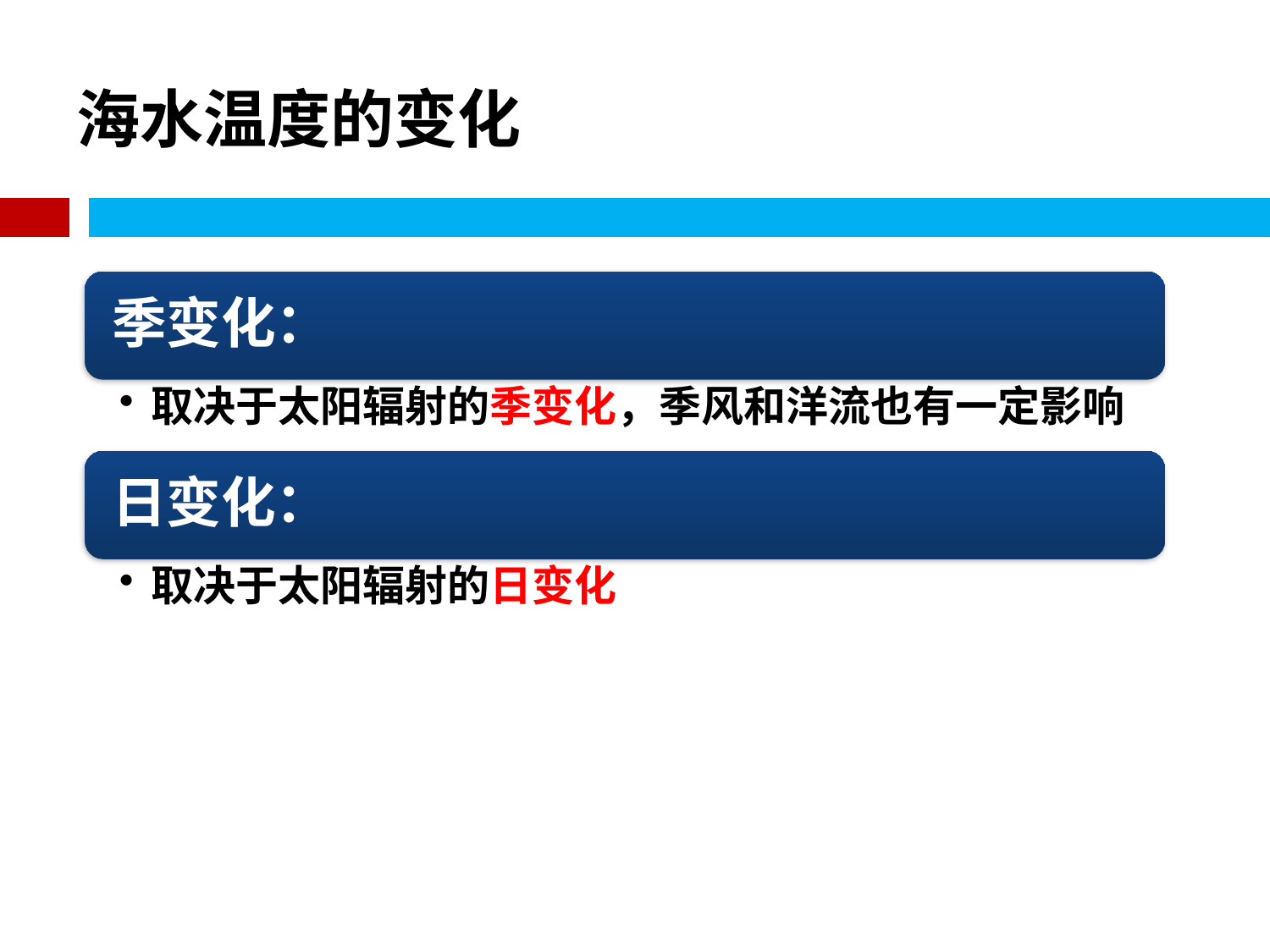

# 海水温度的变化
季变化：
取决于太阳辐射的季变化，季风和洋流也有一定影响
日变化：
取决于太阳辐射的日变化